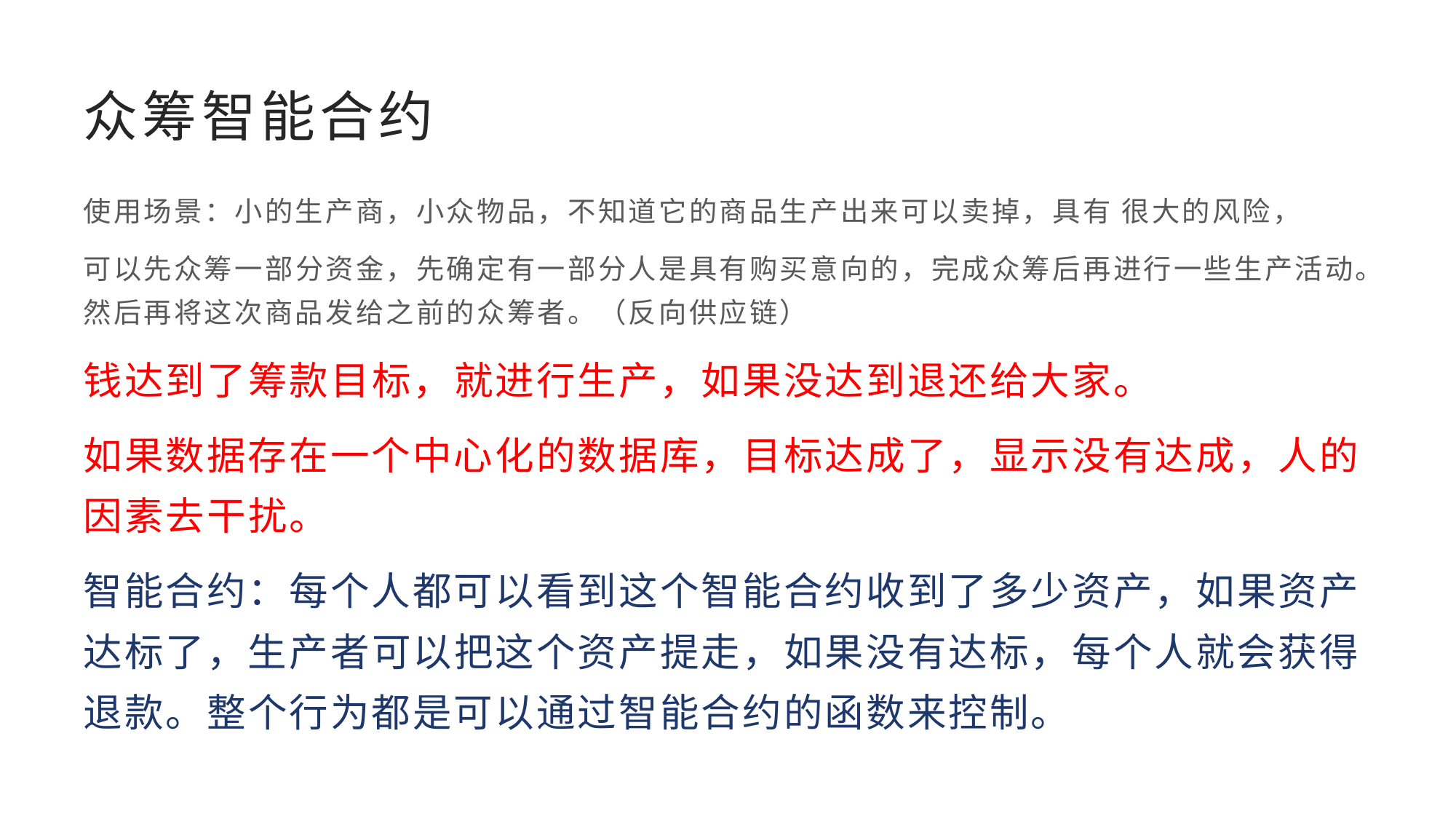

# 众筹智能合约
使用场景：小的生产商，小众物品，不知道它的商品生产出来可以卖掉，具有 很大的风险，
可以先众筹一部分资金，先确定有一部分人是具有购买意向的，完成众筹后再进行一些生产活动。然后再将这次商品发给之前的众筹者。（反向供应链）
钱达到了筹款目标，就进行生产，如果没达到退还给大家。
如果数据存在一个中心化的数据库，目标达成了，显示没有达成，人的因素去干扰。
智能合约：每个人都可以看到这个智能合约收到了多少资产，如果资产达标了，生产者可以把这个资产提走，如果没有达标，每个人就会获得退款。整个行为都是可以通过智能合约的函数来控制。